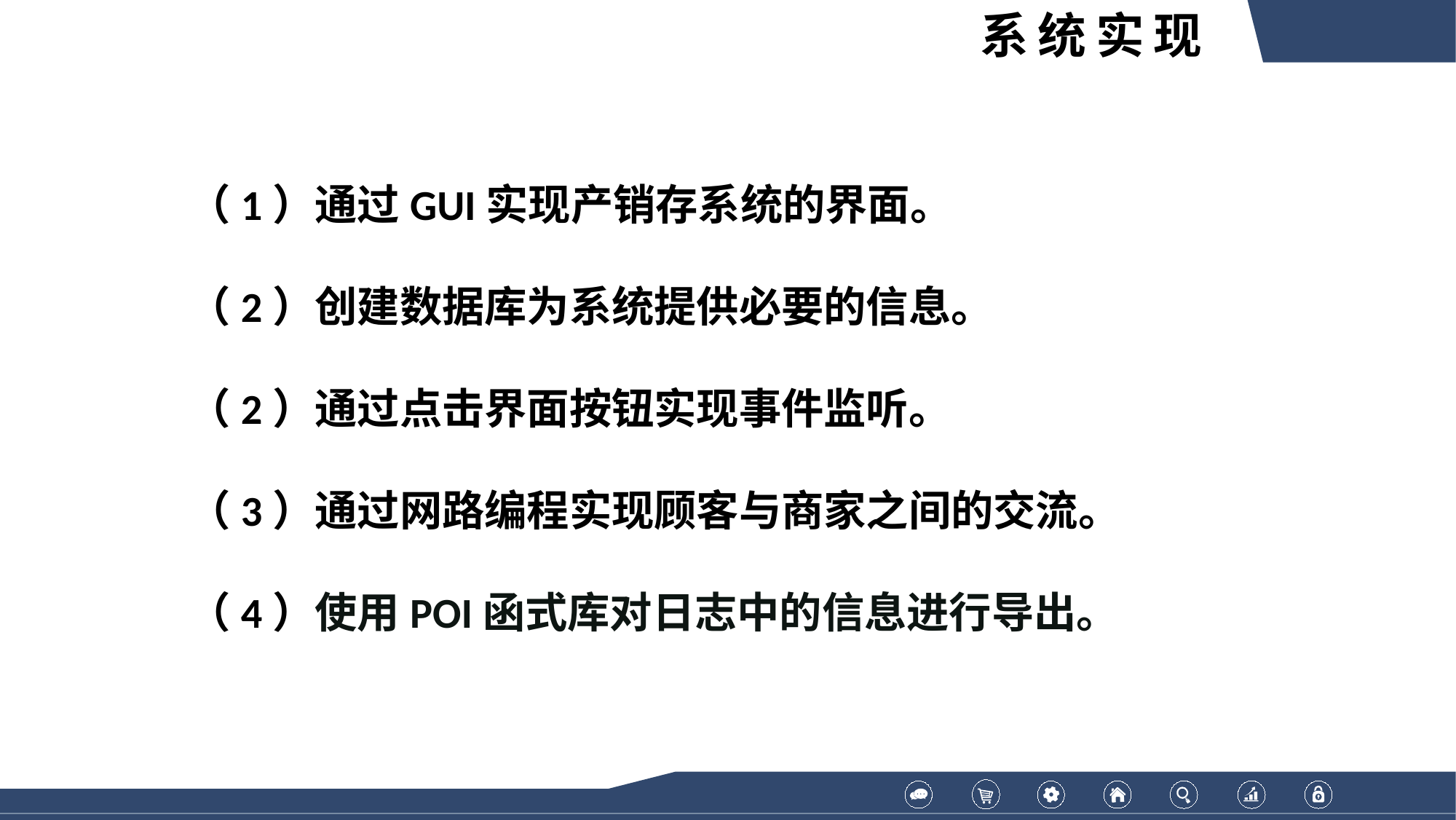

系统实现
（1）通过GUI实现产销存系统的界面。

（2）创建数据库为系统提供必要的信息。

（2）通过点击界面按钮实现事件监听。

（3）通过网路编程实现顾客与商家之间的交流。

（4）使用POI函式库对日志中的信息进行导出。